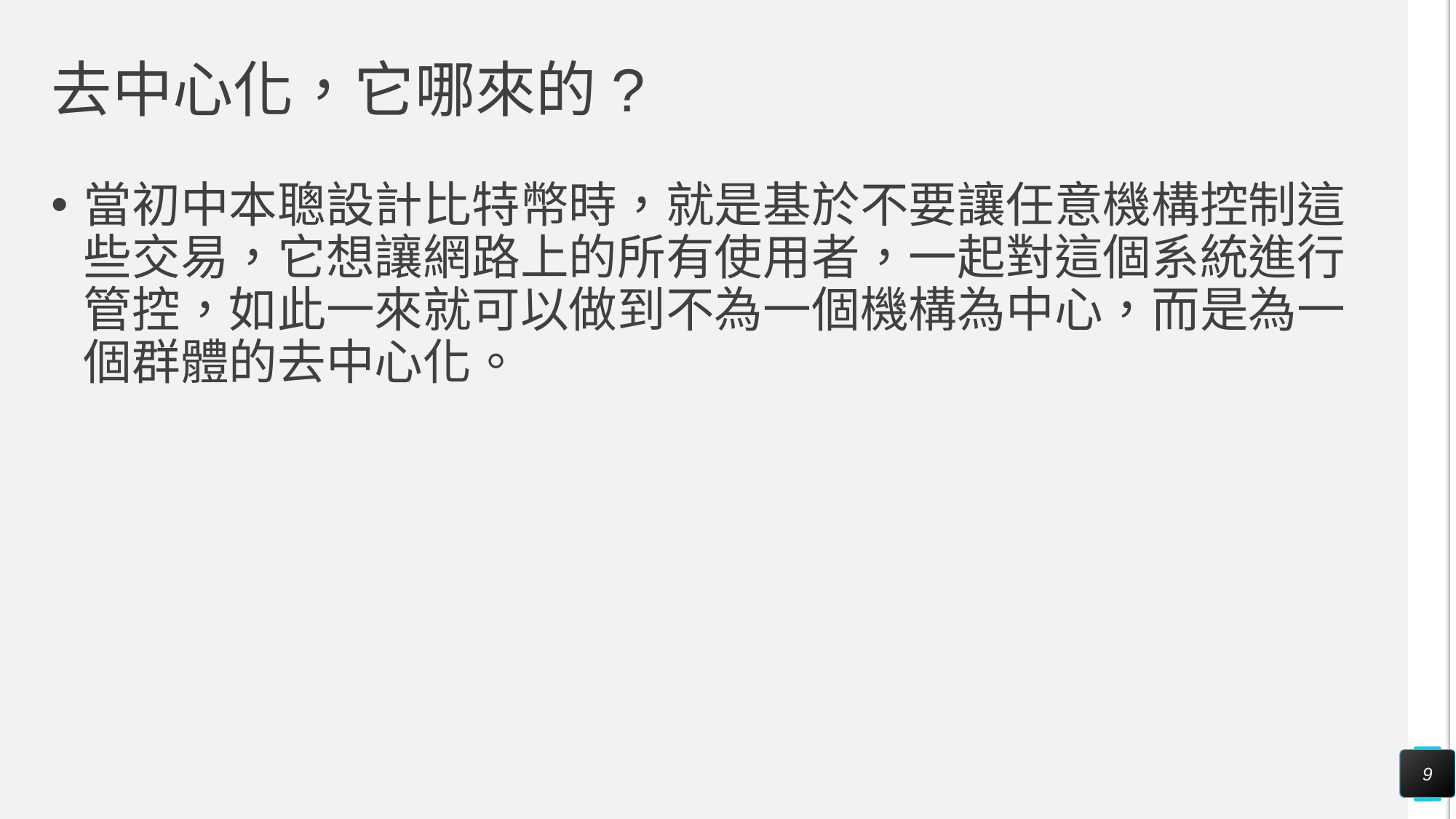

# 去中心化，它哪來的?
當初中本聰設計比特幣時，就是基於不要讓任意機構控制這些交易，它想讓網路上的所有使用者，一起對這個系統進行管控，如此一來就可以做到不為一個機構為中心，而是為一個群體的去中心化。
9